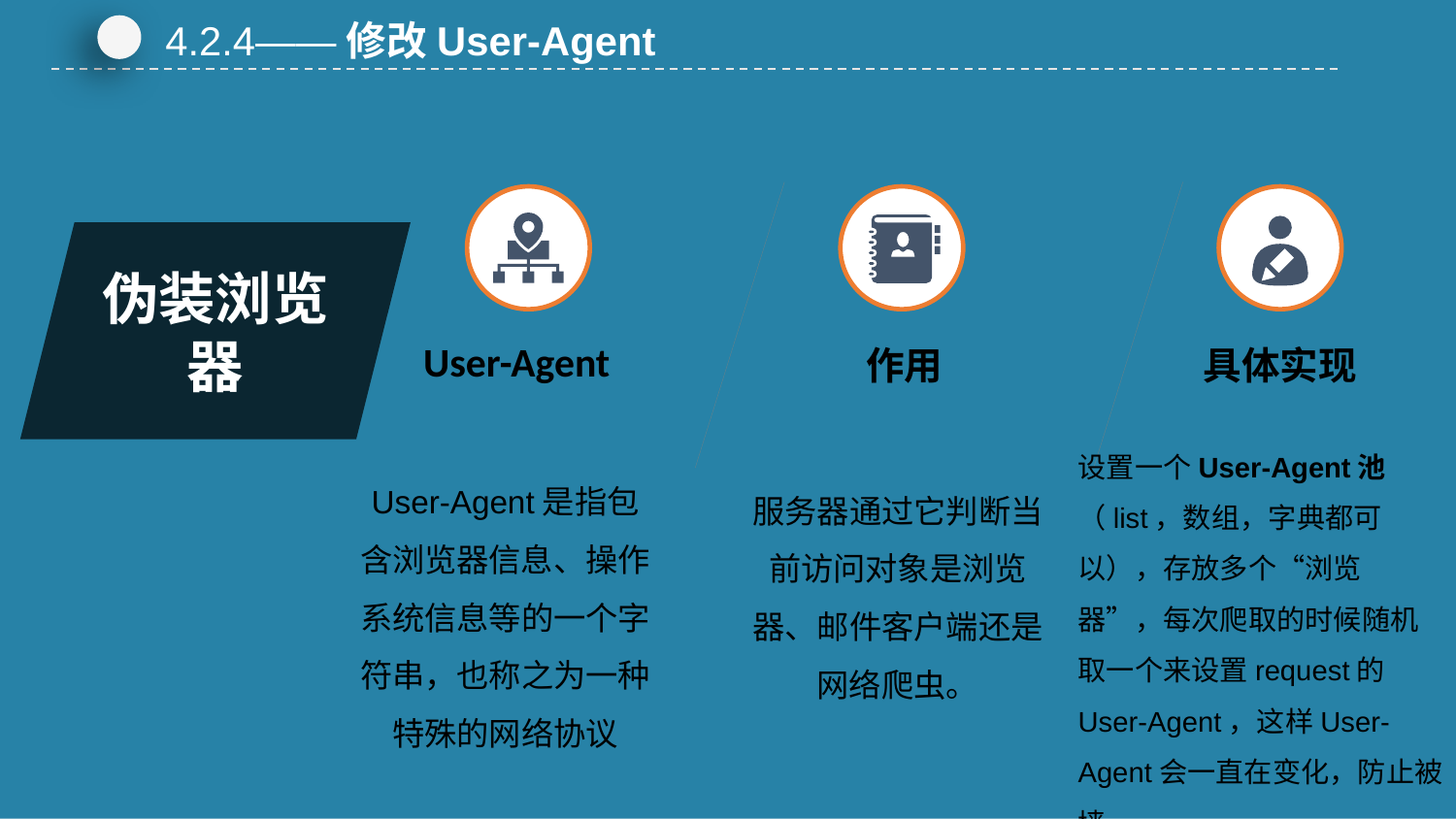

4.2.4——修改User-Agent

作用

具体实现

User-Agent
伪装浏览器
设置一个User-Agent池（list，数组，字典都可以），存放多个“浏览器”，每次爬取的时候随机取一个来设置request的User-Agent，这样User-Agent会一直在变化，防止被墙。
User-Agent是指包含浏览器信息、操作系统信息等的一个字符串，也称之为一种特殊的网络协议
服务器通过它判断当前访问对象是浏览器、邮件客户端还是网络爬虫。